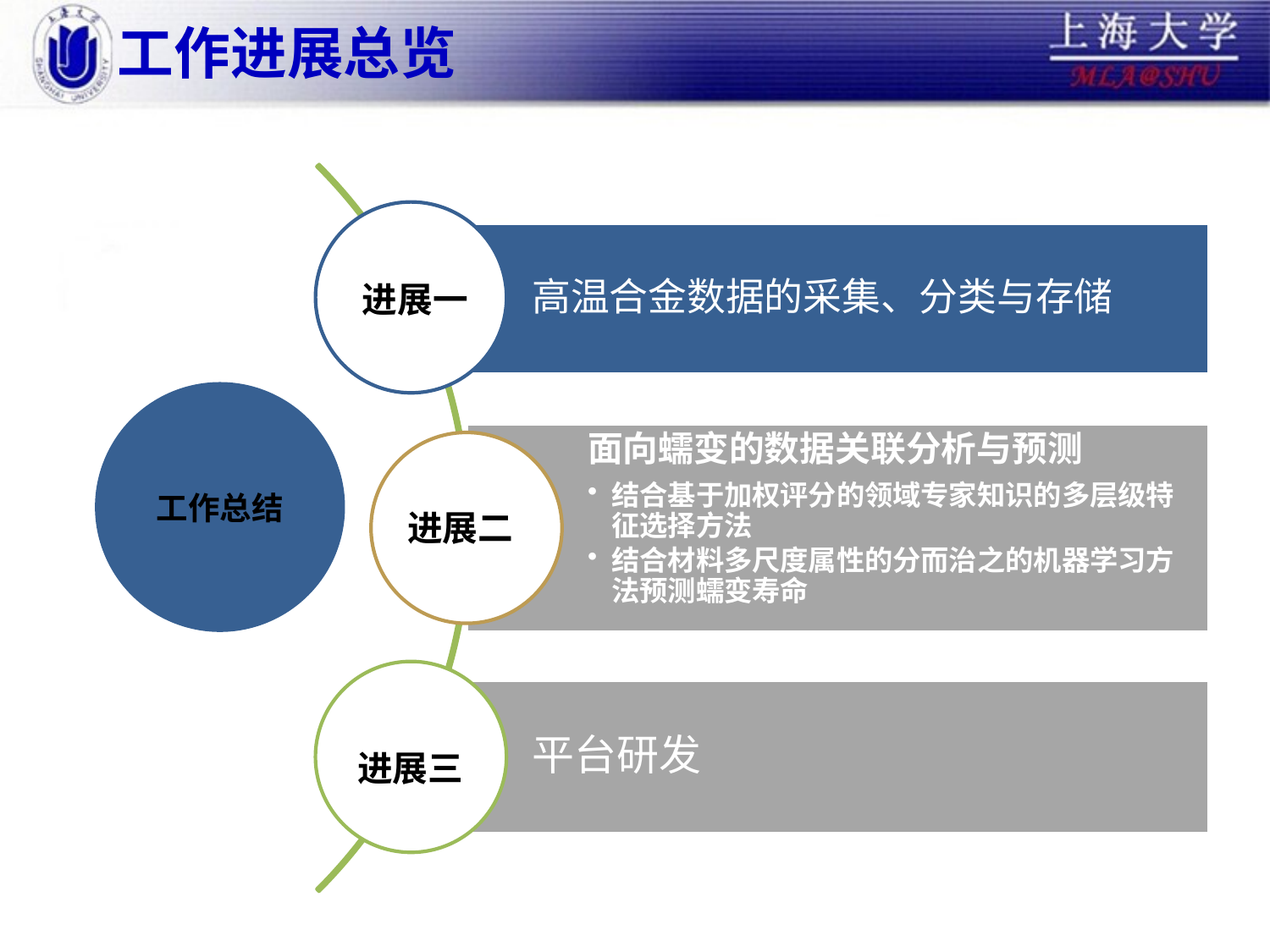

# 工作进展总览
高温合金数据的采集、分类与存储
面向蠕变的数据关联分析与预测
结合基于加权评分的领域专家知识的多层级特征选择方法
结合材料多尺度属性的分而治之的机器学习方法预测蠕变寿命
平台研发
进展一
工作总结
进展二
进展三